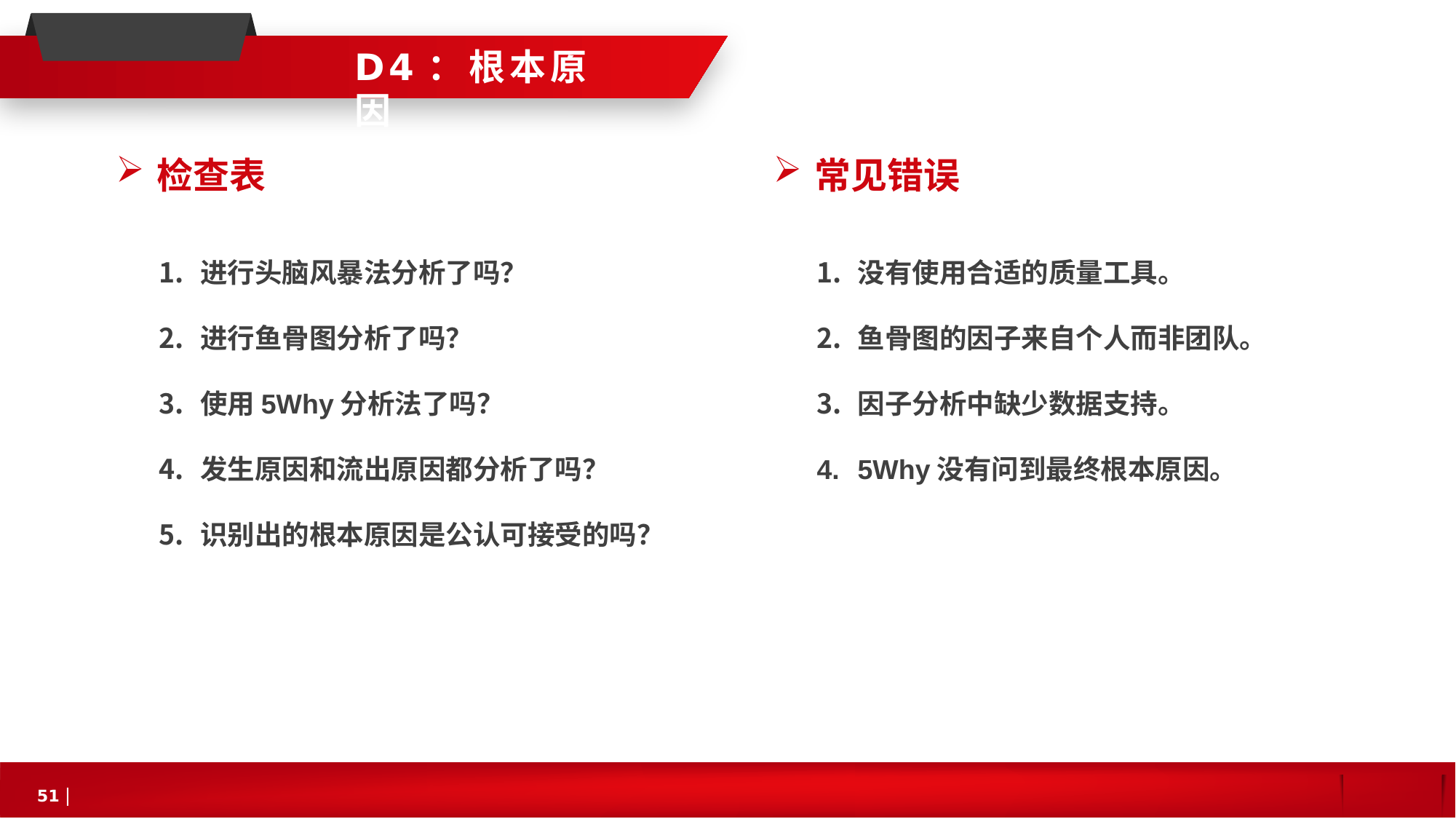

D4：根本原因
检查表
常见错误
进行头脑风暴法分析了吗？
进行鱼骨图分析了吗？
使用5Why分析法了吗？
发生原因和流出原因都分析了吗？
识别出的根本原因是公认可接受的吗？
没有使用合适的质量工具。
鱼骨图的因子来自个人而非团队。
因子分析中缺少数据支持。
5Why没有问到最终根本原因。